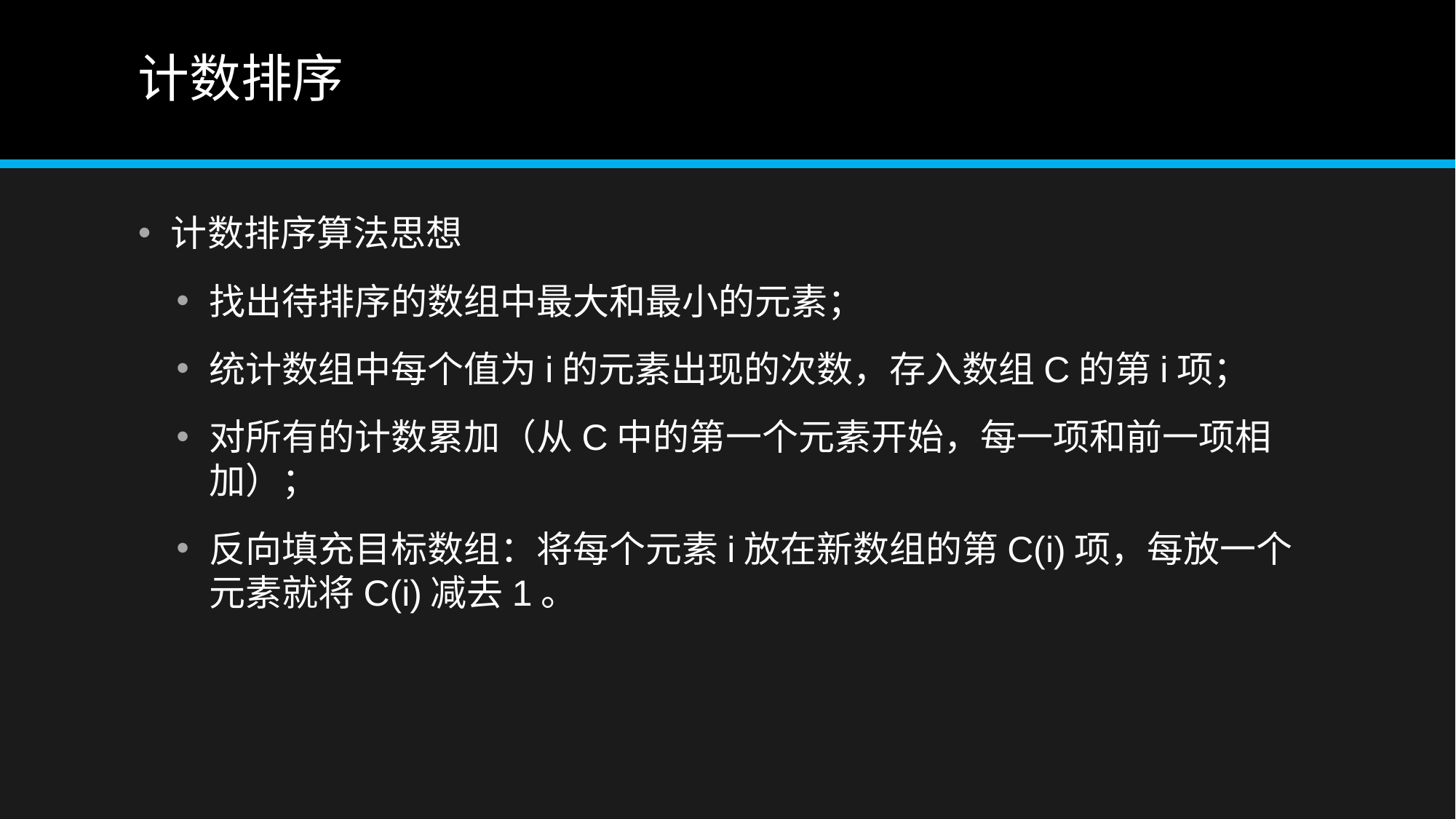

# 计数排序
计数排序算法思想
找出待排序的数组中最大和最小的元素；
统计数组中每个值为i的元素出现的次数，存入数组C的第i项；
对所有的计数累加（从C中的第一个元素开始，每一项和前一项相加）；
反向填充目标数组：将每个元素i放在新数组的第C(i)项，每放一个元素就将C(i)减去1。